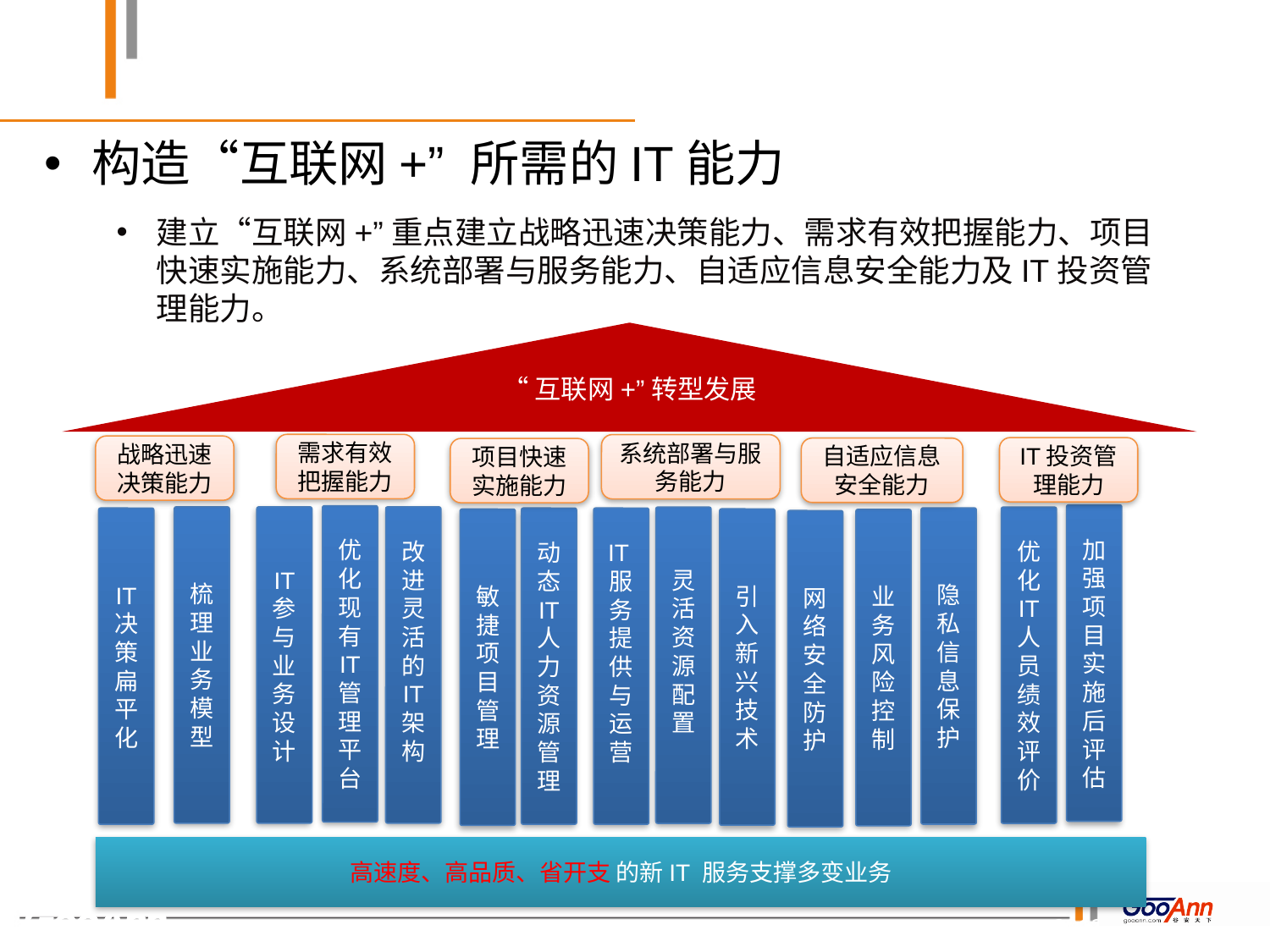

# 构造“互联网+” 所需的IT能力

建立“互联网+”重点建立战略迅速决策能力、需求有效把握能力、项目快速实施能力、系统部署与服务能力、自适应信息安全能力及IT投资管理能力。
“互联网+”转型发展

需求有效把握能力
系统部署与服务能力
战略迅速决策能力
IT投资管理能力
自适应信息安全能力
项目快速实施能力
加强项目实施后评估
优化现有
IT
管理平台
梳理业务模型
IT
参与业务设计
改进灵活的
IT
架构

灵活资源配置

优化
IT
人员绩效评价
隐私信息保护
IT
决策扁平化
动态
IT
人力资源管理
IT服务
提供与运营

引入新兴技术
敏捷项目管理
业务风险控制
网络安全防护
高速度、高品质、省开支 的新IT 服务支撑多变业务
2016/8/5